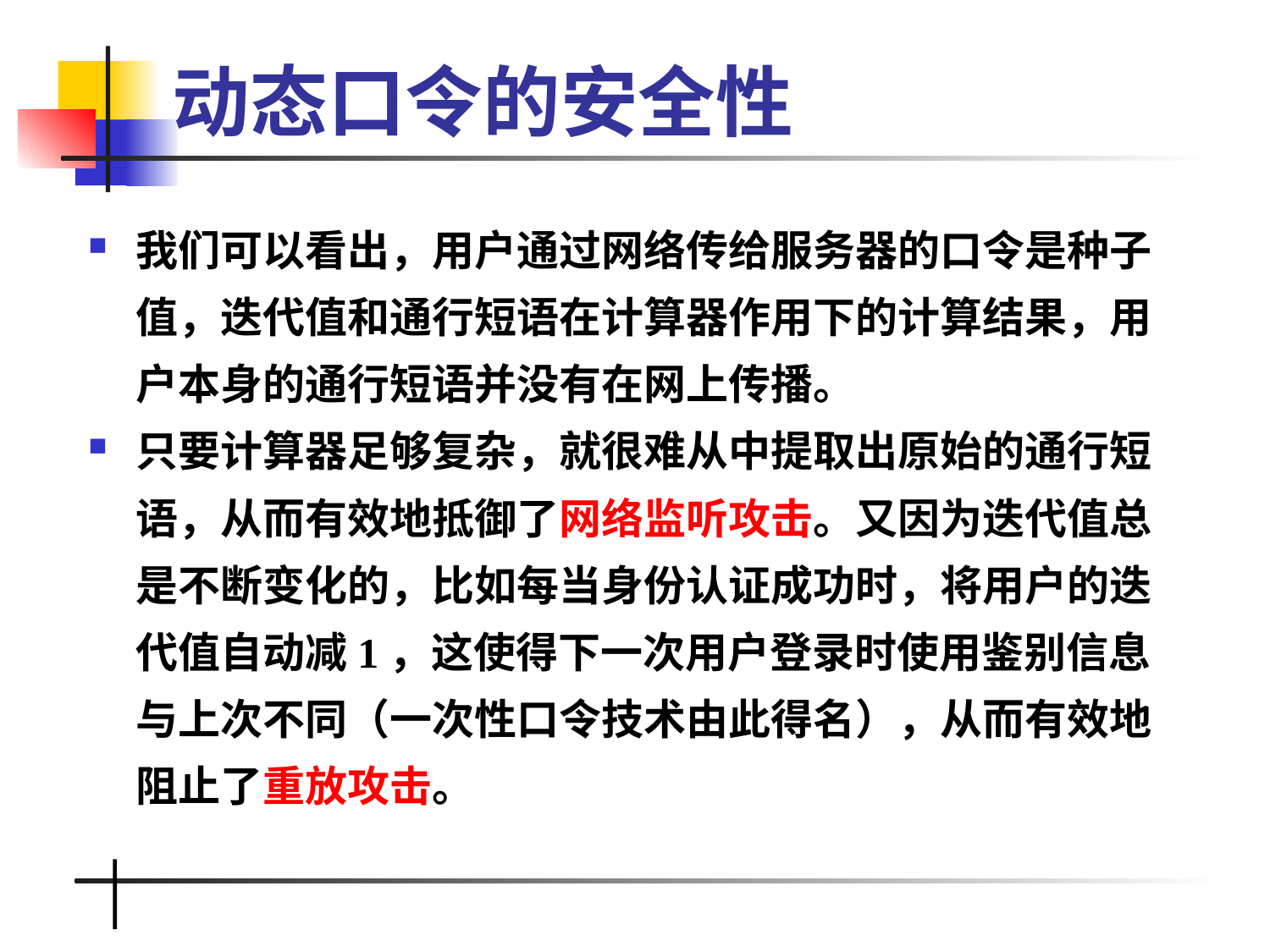

# 动态口令的安全性
我们可以看出，用户通过网络传给服务器的口令是种子值，迭代值和通行短语在计算器作用下的计算结果，用户本身的通行短语并没有在网上传播。
只要计算器足够复杂，就很难从中提取出原始的通行短语，从而有效地抵御了网络监听攻击。又因为迭代值总是不断变化的，比如每当身份认证成功时，将用户的迭代值自动减1，这使得下一次用户登录时使用鉴别信息与上次不同（一次性口令技术由此得名），从而有效地阻止了重放攻击。